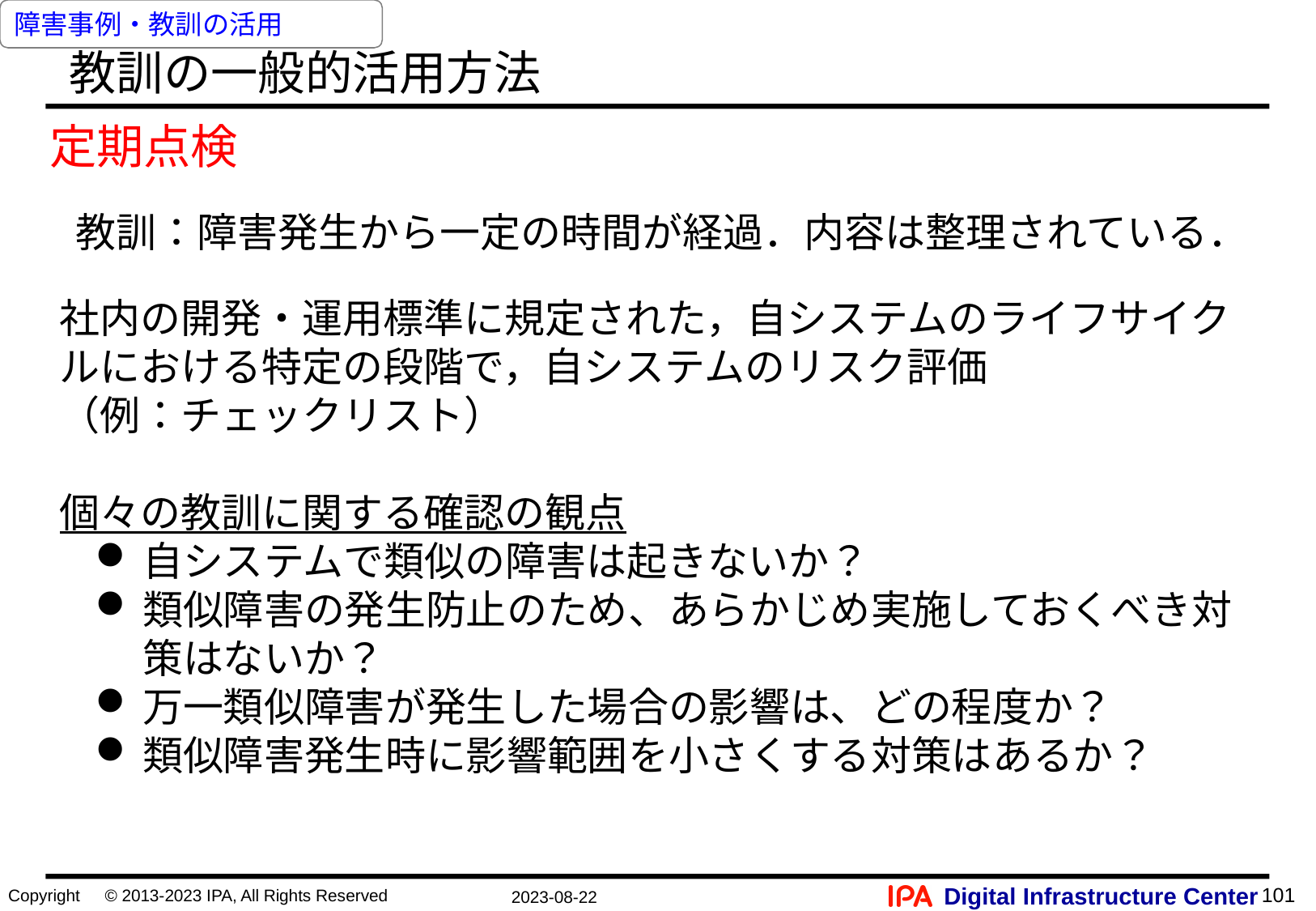

障害事例・教訓の活用
# 教訓の一般的活用方法
定期点検
教訓：障害発生から一定の時間が経過．内容は整理されている．
社内の開発・運用標準に規定された，自システムのライフサイクルにおける特定の段階で，自システムのリスク評価
（例：チェックリスト）

個々の教訓に関する確認の観点
自システムで類似の障害は起きないか？
類似障害の発生防止のため、あらかじめ実施しておくべき対策はないか？
万一類似障害が発生した場合の影響は、どの程度か？
類似障害発生時に影響範囲を小さくする対策はあるか？